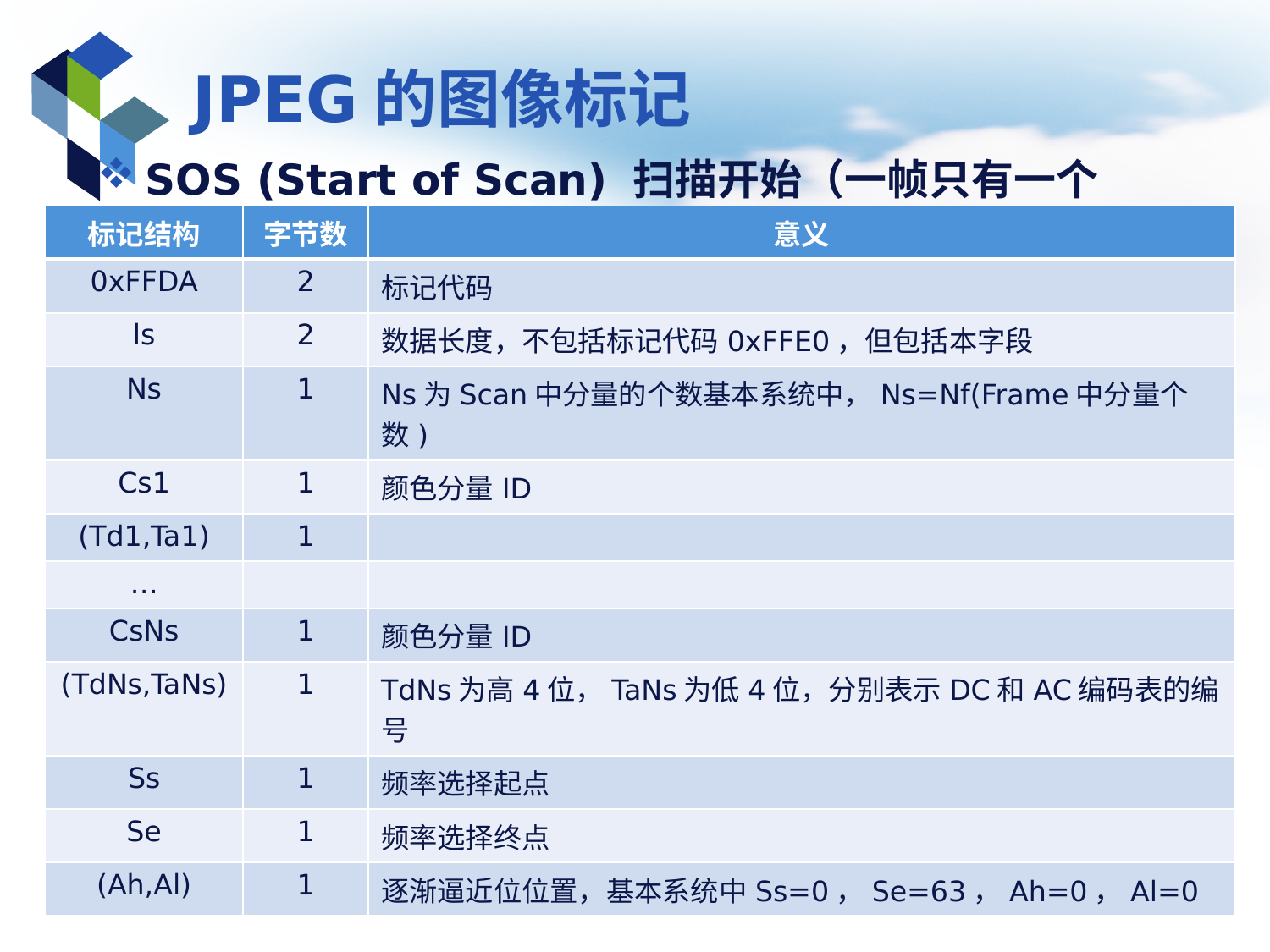

# JPEG的图像标记
SOS (Start of Scan) 扫描开始（一帧只有一个SOS）

本段结束后，紧接着就是真正的图像信息了。图像信息直至遇到一个标记代码就自动结束，一般就是以EOI标记表示结束。
| 标记结构 | 字节数 | 意义 |
| --- | --- | --- |
| 0xFFDA | 2 | 标记代码 |
| ls | 2 | 数据长度，不包括标记代码0xFFE0，但包括本字段 |
| Ns | 1 | Ns为Scan中分量的个数基本系统中，Ns=Nf(Frame中分量个数) |
| Cs1 | 1 | 颜色分量ID |
| (Td1,Ta1) | 1 |  |
| … |  |  |
| CsNs | 1 | 颜色分量ID |
| (TdNs,TaNs) | 1 | TdNs为高4位，TaNs为低4位，分别表示DC和AC编码表的编号 |
| Ss | 1 | 频率选择起点 |
| Se | 1 | 频率选择终点 |
| (Ah,Al) | 1 | 逐渐逼近位位置，基本系统中Ss=0，Se=63，Ah=0，Al=0 |
多媒体技术基础